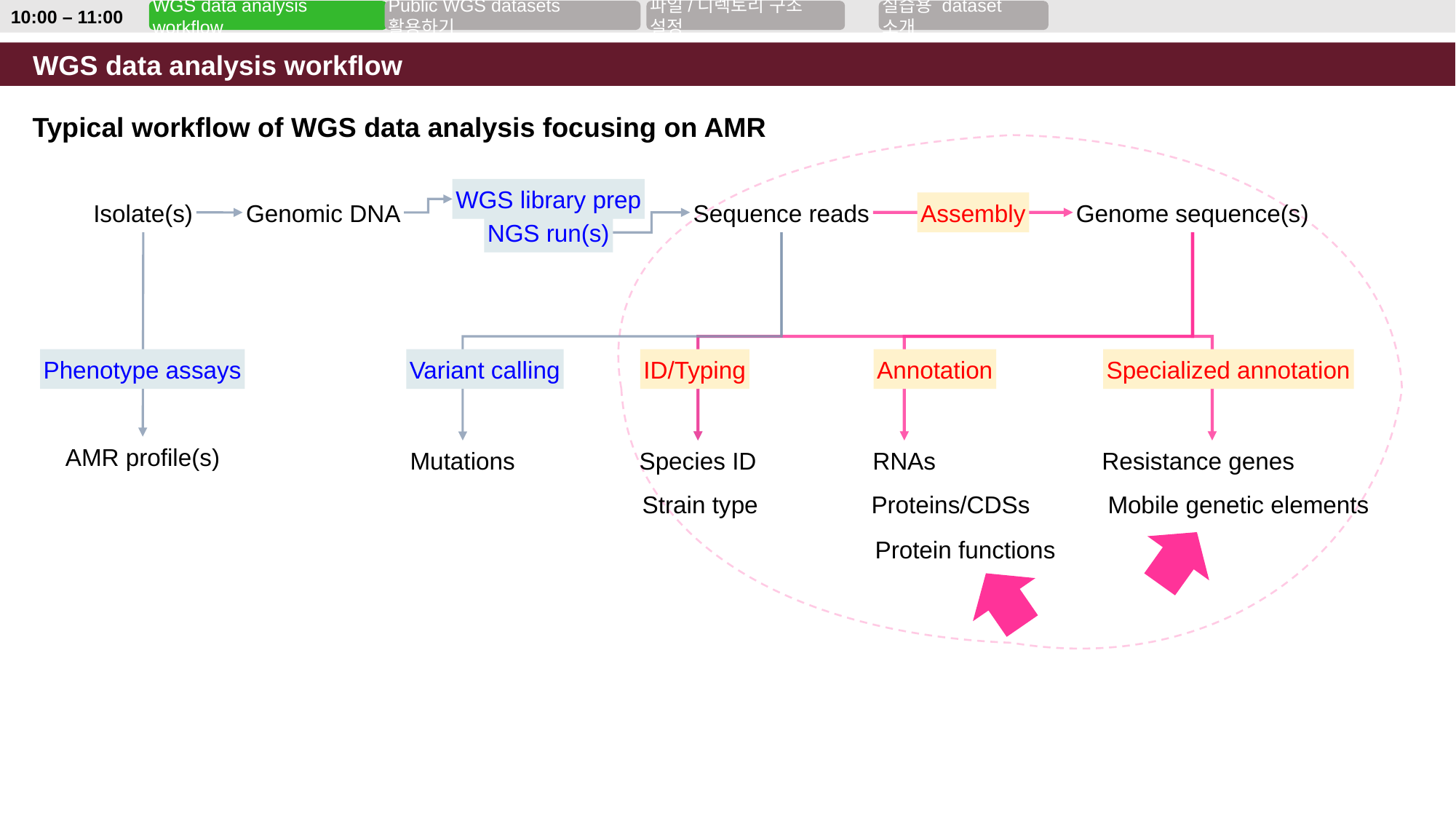

10:00 – 11:00
WGS data analysis workflow
Public WGS datasets 활용하기
파일/디렉토리 구조 설정
실습용 dataset 소개
WGS data analysis workflow
Typical workflow of WGS data analysis focusing on AMR

WGS library prep
Isolate(s)
Sequence reads
Assembly
Genome sequence(s)
Genomic DNA
NGS run(s)
Phenotype assays
Variant calling
ID/Typing
Annotation
Specialized annotation
AMR profile(s)
Mutations
Species ID
RNAs
Resistance genes
Strain type
Proteins/CDSs
Mobile genetic elements

Protein functions